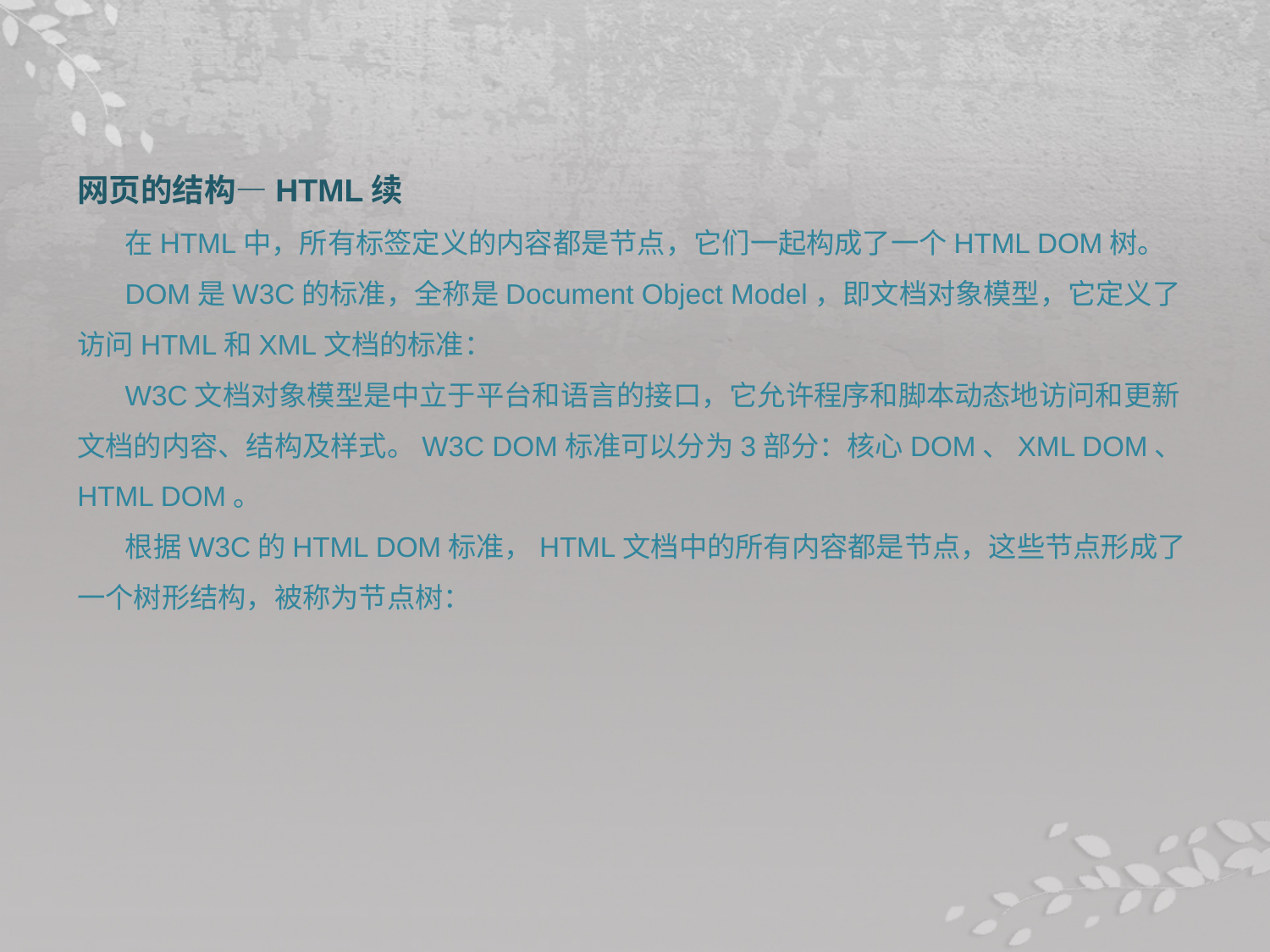

网页的结构—HTML续
在HTML中，所有标签定义的内容都是节点，它们一起构成了一个HTML DOM树。
DOM是W3C的标准，全称是Document Object Model，即文档对象模型，它定义了访问HTML和XML文档的标准：
W3C文档对象模型是中立于平台和语言的接口，它允许程序和脚本动态地访问和更新文档的内容、结构及样式。W3C DOM标准可以分为3部分：核心DOM、XML DOM、HTML DOM。
根据W3C的HTML DOM标准，HTML文档中的所有内容都是节点，这些节点形成了一个树形结构，被称为节点树：